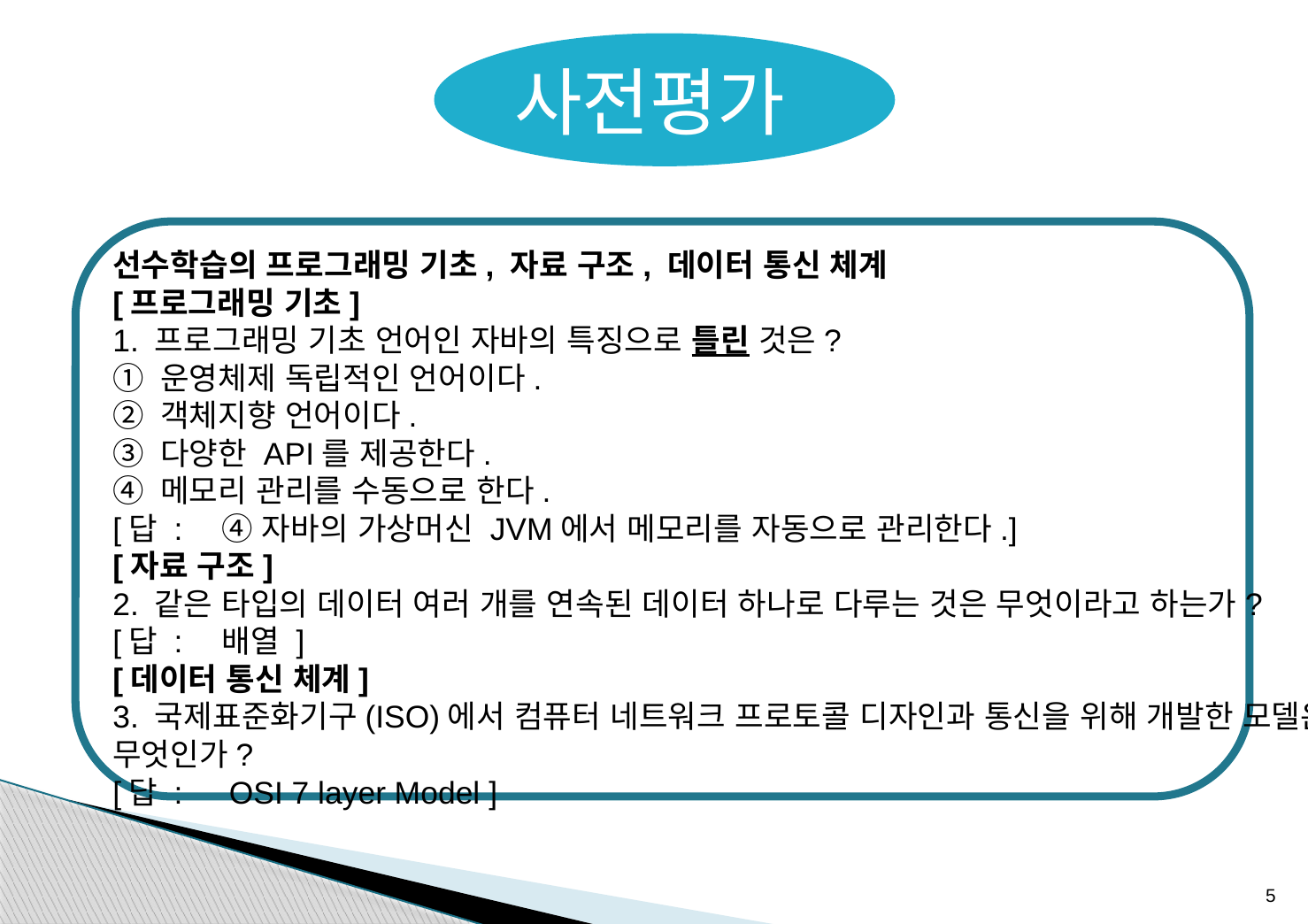

사전평가

선수학습의 프로그래밍 기초, 자료 구조, 데이터 통신 체계
[프로그래밍 기초]
1. 프로그래밍 기초 언어인 자바의 특징으로 틀린 것은?
① 운영체제 독립적인 언어이다.
② 객체지향 언어이다.
③ 다양한 API를 제공한다.
④ 메모리 관리를 수동으로 한다.
[답 :　④ 자바의 가상머신 JVM에서 메모리를 자동으로 관리한다.]
[자료 구조]
2. 같은 타입의 데이터 여러 개를 연속된 데이터 하나로 다루는 것은 무엇이라고 하는가?
[답 :　배열 ]
[데이터 통신 체계]
3. 국제표준화기구(ISO)에서 컴퓨터 네트워크 프로토콜 디자인과 통신을 위해 개발한 모델은 무엇인가?
[답 :　OSI 7 layer Model ]

5